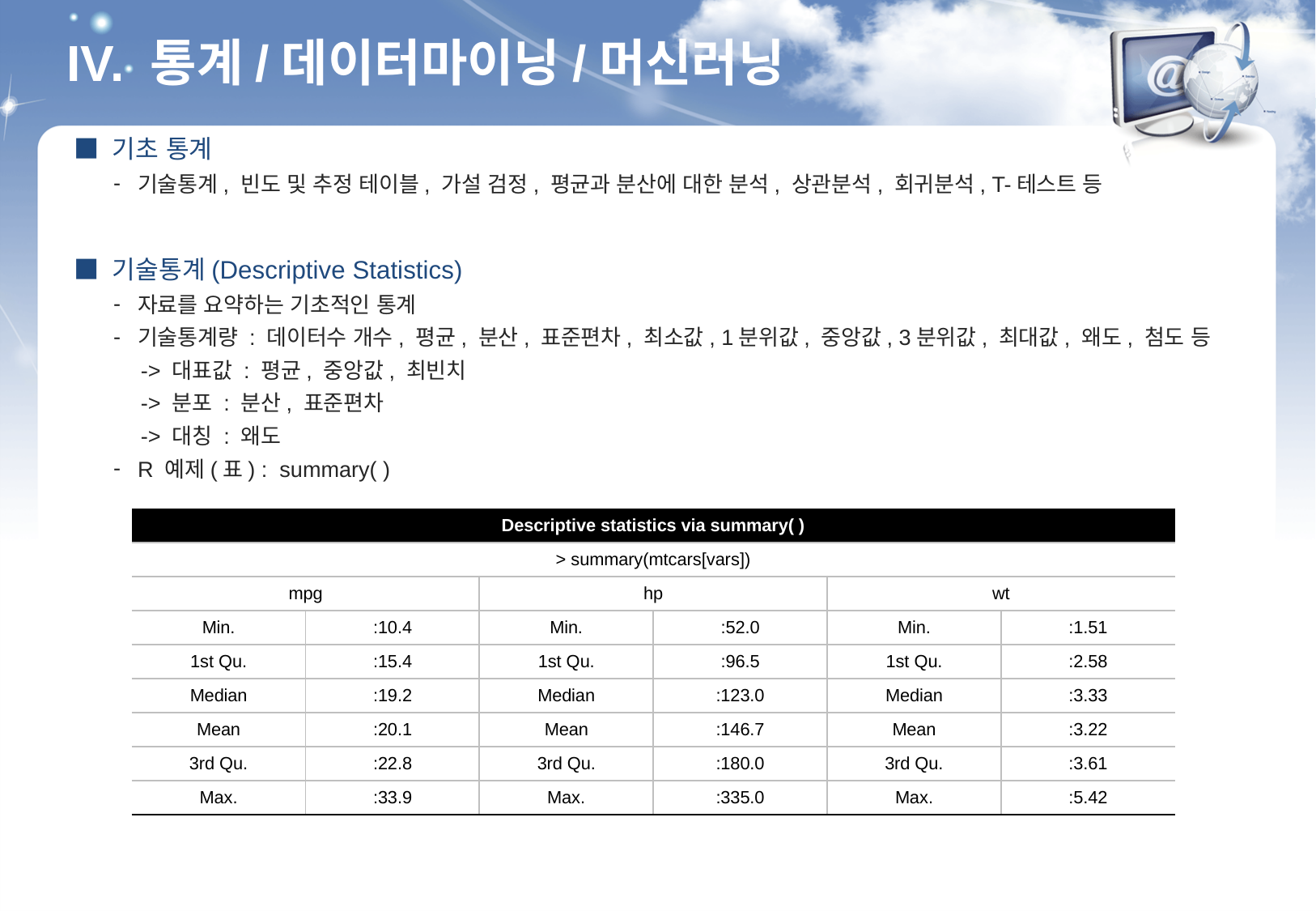

IV. 통계/데이터마이닝/머신러닝
■ 기초 통계
기술통계, 빈도 및 추정 테이블, 가설 검정, 평균과 분산에 대한 분석, 상관분석, 회귀분석, T-테스트 등

■ 기술통계(Descriptive Statistics)
자료를 요약하는 기초적인 통계
기술통계량 : 데이터수 개수, 평균, 분산, 표준편차, 최소값, 1분위값, 중앙값, 3분위값, 최대값, 왜도, 첨도 등
    -> 대표값 : 평균, 중앙값, 최빈치
    -> 분포 : 분산, 표준편차
    -> 대칭 : 왜도
R 예제(표) :  summary( )

| Descriptive statistics via summary( ) |  |  |  |  |  |
| --- | --- | --- | --- | --- | --- |
| > summary(mtcars[vars]) |  |  |  |  |  |
| mpg |  | hp |  | wt |  |
| Min. | :10.4 | Min. | :52.0 | Min. | :1.51 |
| 1st Qu. | :15.4 | 1st Qu. | :96.5 | 1st Qu. | :2.58 |
| Median | :19.2 | Median | :123.0 | Median | :3.33 |
| Mean | :20.1 | Mean | :146.7 | Mean | :3.22 |
| 3rd Qu. | :22.8 | 3rd Qu. | :180.0 | 3rd Qu. | :3.61 |
| Max. | :33.9 | Max. | :335.0 | Max. | :5.42 |